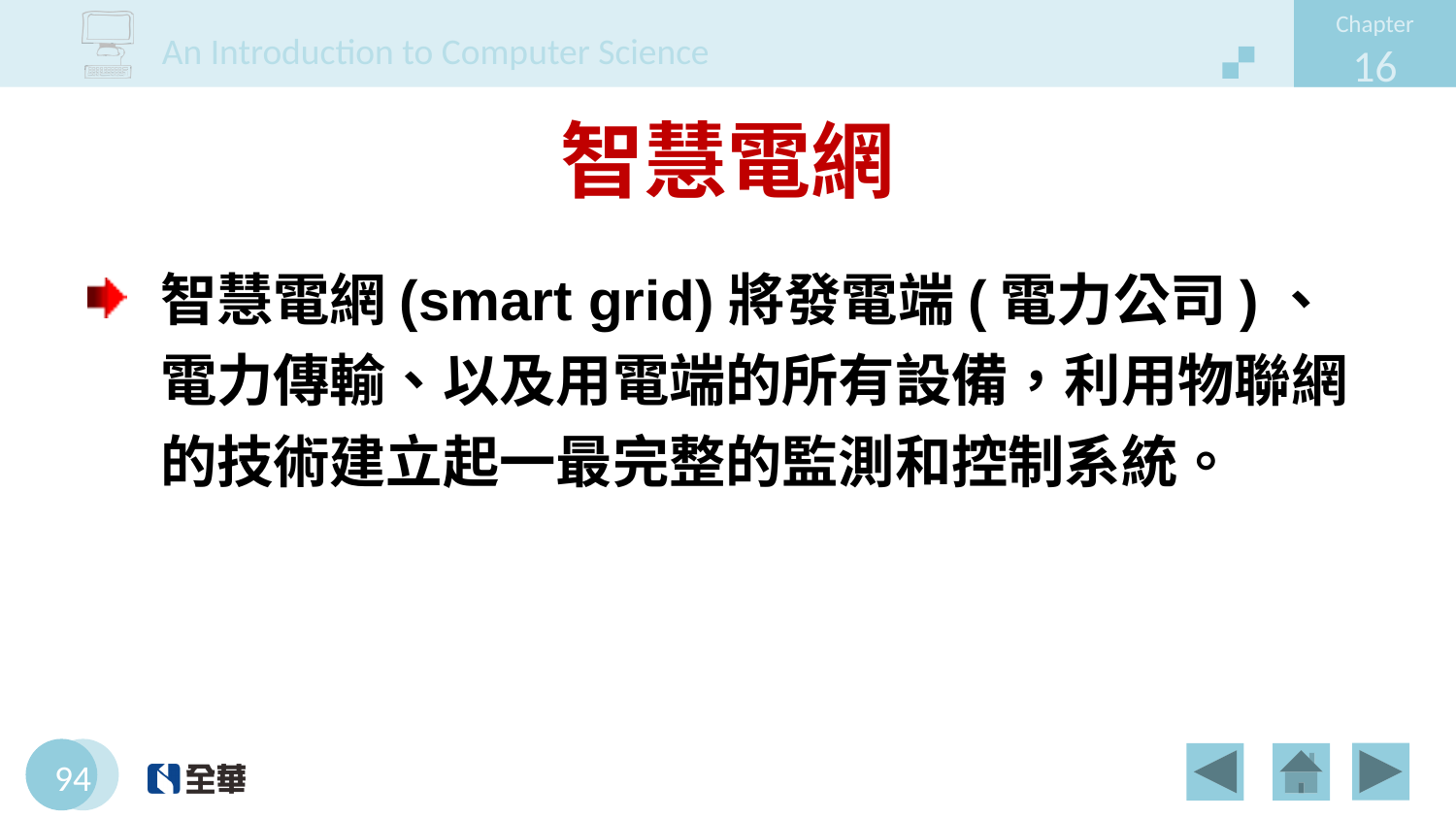

# 智慧電網
智慧電網(smart grid)將發電端(電力公司)、電力傳輸、以及用電端的所有設備，利用物聯網的技術建立起一最完整的監測和控制系統。